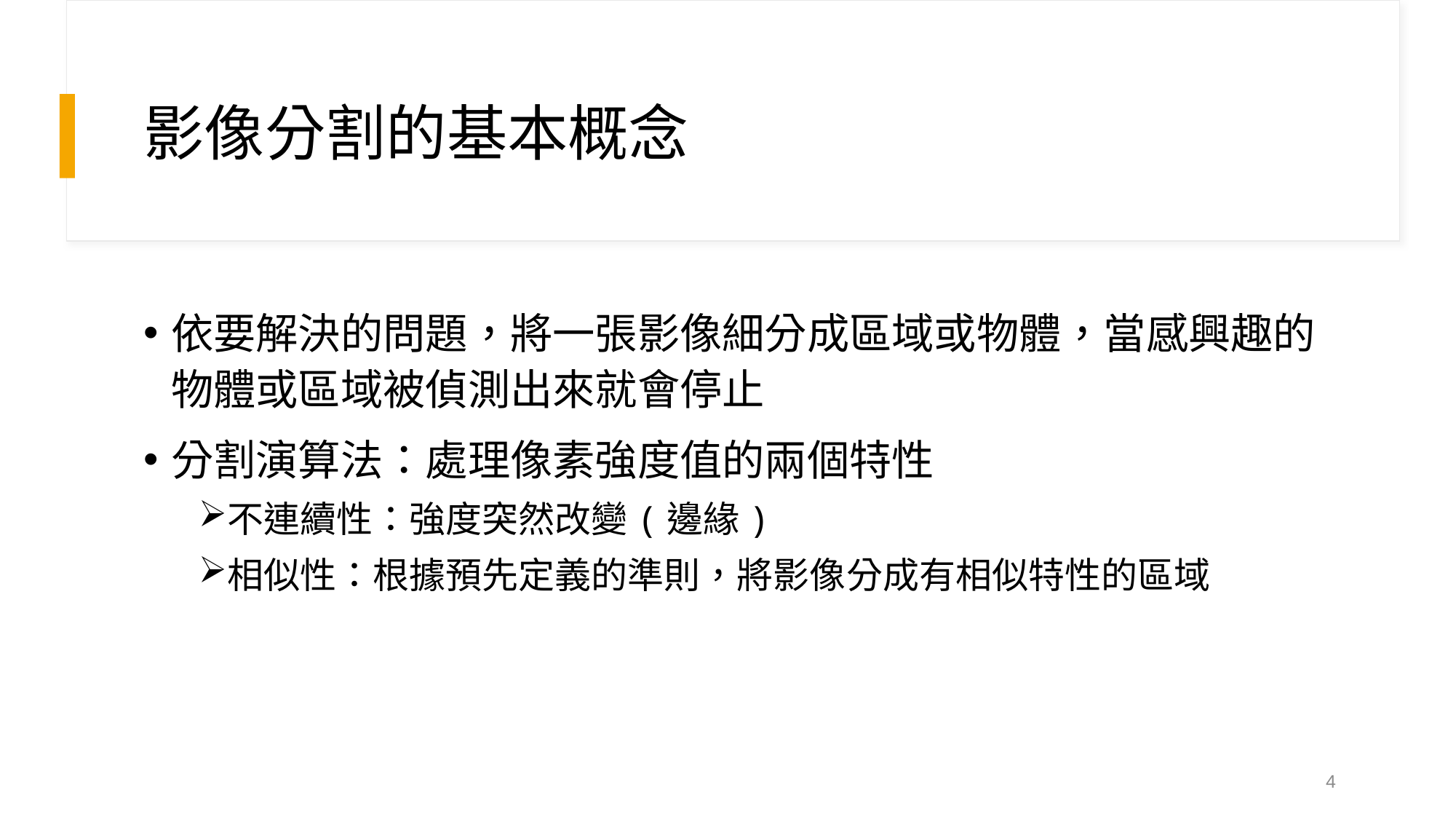

# 影像分割的基本概念
依要解決的問題，將一張影像細分成區域或物體，當感興趣的物體或區域被偵測出來就會停止
分割演算法：處理像素強度值的兩個特性
不連續性：強度突然改變(邊緣)
相似性：根據預先定義的準則，將影像分成有相似特性的區域
4